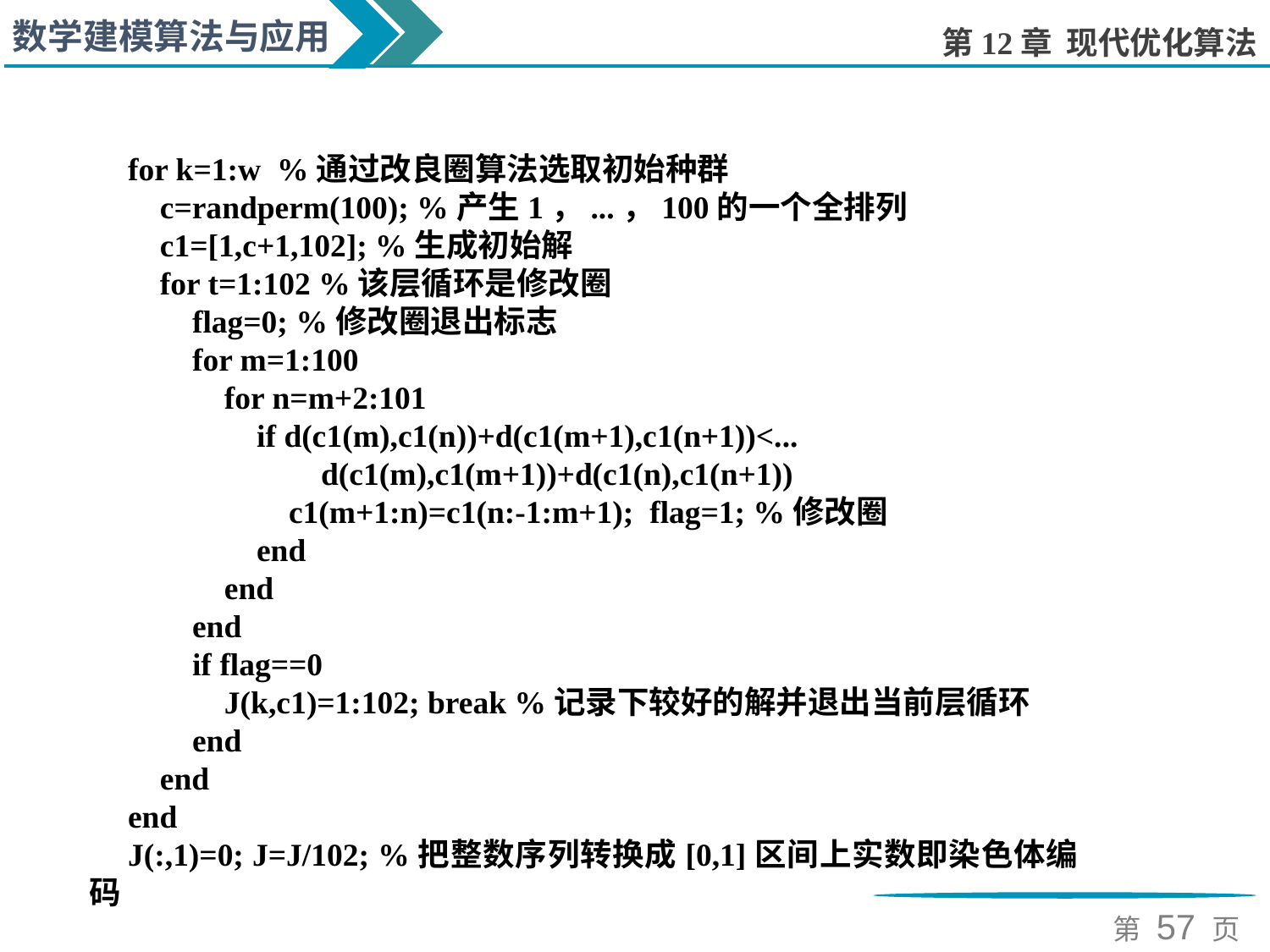

for k=1:w  %通过改良圈算法选取初始种群
    c=randperm(100); %产生1，...，100的一个全排列
    c1=[1,c+1,102]; %生成初始解
    for t=1:102 %该层循环是修改圈
        flag=0; %修改圈退出标志
        for m=1:100
            for n=m+2:101
                if d(c1(m),c1(n))+d(c1(m+1),c1(n+1))<...
                        d(c1(m),c1(m+1))+d(c1(n),c1(n+1))
                    c1(m+1:n)=c1(n:-1:m+1);  flag=1; %修改圈
                end
            end
        end
        if flag==0
            J(k,c1)=1:102; break %记录下较好的解并退出当前层循环
        end
    end
end
J(:,1)=0; J=J/102; %把整数序列转换成[0,1]区间上实数即染色体编码